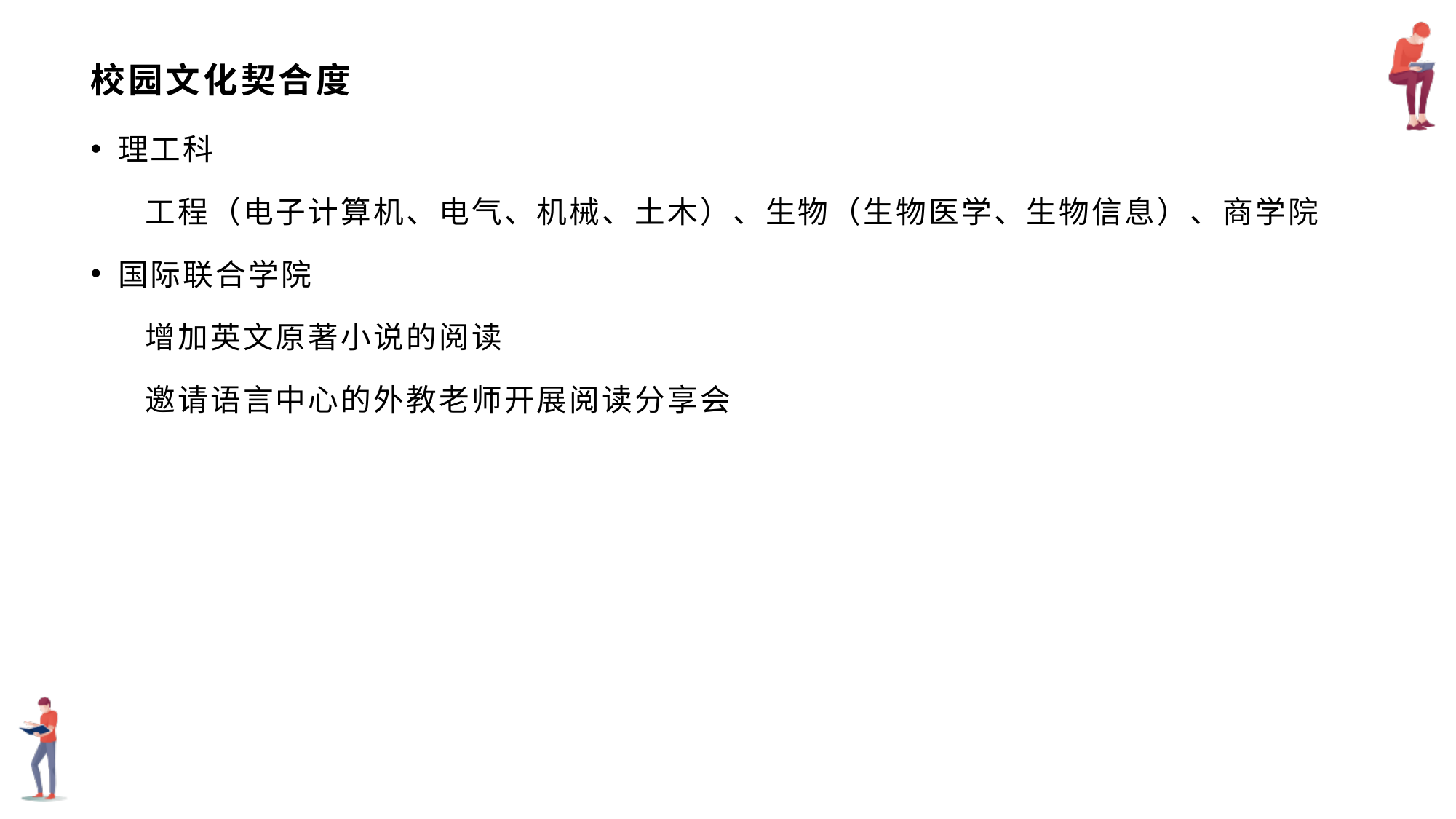

# 校园文化契合度
理工科
工程（电子计算机、电气、机械、土木）、生物（生物医学、生物信息）、商学院
国际联合学院
增加英文原著小说的阅读
邀请语言中心的外教老师开展阅读分享会